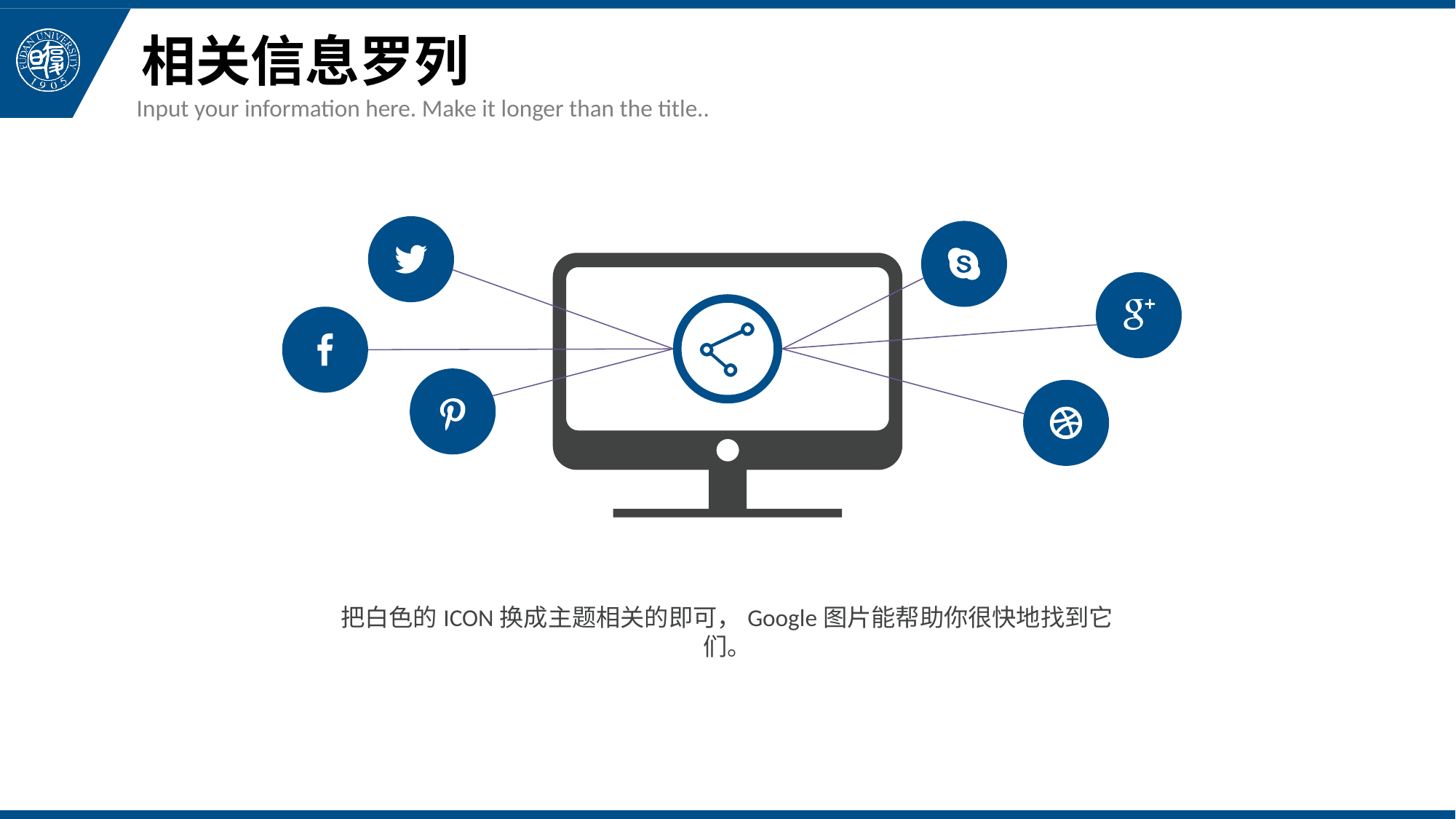

# 相关信息罗列
Input your information here. Make it longer than the title..

把白色的ICON换成主题相关的即可，Google图片能帮助你很快地找到它们。